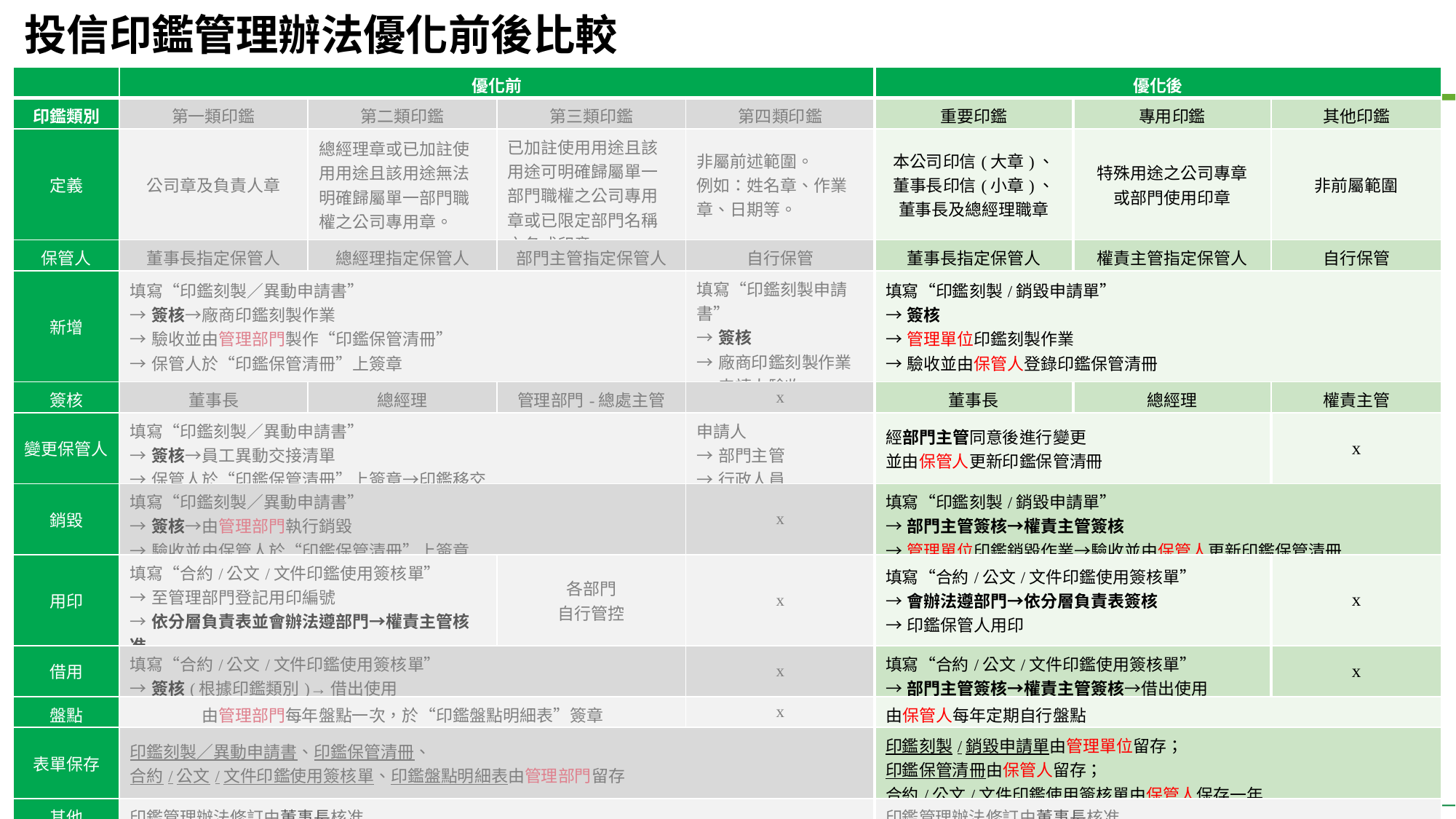

# 投信印鑑管理辦法優化前後比較
|  | 優化前 |  |  |  | 優化後 |  |  |
| --- | --- | --- | --- | --- | --- | --- | --- |
| 印鑑類別 | 第一類印鑑 | 第二類印鑑 | 第三類印鑑 | 第四類印鑑 | 重要印鑑 | 專用印鑑 | 其他印鑑 |
| 定義 | 公司章及負責人章 | 總經理章或已加註使用用途且該用途無法明確歸屬單一部門職權之公司專用章。 | 已加註使用用途且該用途可明確歸屬單一部門職權之公司專用章或已限定部門名稱之各式印章。 | 非屬前述範圍。 例如：姓名章、作業章、日期等。 | 本公司印信(大章)、 董事長印信(小章)、 董事長及總經理職章 | 特殊用途之公司專章 或部門使用印章 | 非前屬範圍 |
| 保管人 | 董事長指定保管人 | 總經理指定保管人 | 部門主管指定保管人 | 自行保管 | 董事長指定保管人 | 權責主管指定保管人 | 自行保管 |
| 新增 | 填寫“印鑑刻製／異動申請書” →簽核→廠商印鑑刻製作業 →驗收並由管理部門製作“印鑑保管清冊” →保管人於“印鑑保管清冊”上簽章 |  |  | 填寫“印鑑刻製申請書” →簽核 →廠商印鑑刻製作業 →申請人驗收 | 填寫“印鑑刻製/銷毀申請單” →簽核 →管理單位印鑑刻製作業 →驗收並由保管人登錄印鑑保管清冊 |  |  |
| 簽核 | 董事長 | 總經理 | 管理部門-總處主管 | x | 董事長 | 總經理 | 權責主管 |
| 變更保管人 | 填寫“印鑑刻製／異動申請書” →簽核→員工異動交接清單 →保管人於“印鑑保管清冊”上簽章→印鑑移交 |  |  | 申請人 →部門主管 →行政人員 | 經部門主管同意後進行變更 並由保管人更新印鑑保管清冊 |  | x |
| 銷毀 | 填寫“印鑑刻製／異動申請書” →簽核→由管理部門執行銷毀 →驗收並由保管人於“印鑑保管清冊”上簽章 |  |  | x | 填寫“印鑑刻製/銷毀申請單” →部門主管簽核→權責主管簽核 →管理單位印鑑銷毀作業→驗收並由保管人更新印鑑保管清冊 |  |  |
| 用印 | 填寫“合約/公文/文件印鑑使用簽核單” →至管理部門登記用印編號 →依分層負責表並會辦法遵部門→權責主管核准 →印鑑保管人員用印 |  | 各部門 自行管控 | x | 填寫“合約/公文/文件印鑑使用簽核單” →會辦法遵部門→依分層負責表簽核 →印鑑保管人用印 |  | x |
| 借用 | 填寫“合約/公文/文件印鑑使用簽核單” →簽核(根據印鑑類別)→借出使用 |  |  | x | 填寫“合約/公文/文件印鑑使用簽核單” →部門主管簽核→權責主管簽核→借出使用 |  | x |
| 盤點 | 由管理部門每年盤點一次，於“印鑑盤點明細表”簽章 |  |  | x | 由保管人每年定期自行盤點 |  | x |
| 表單保存 | 印鑑刻製／異動申請書、印鑑保管清冊、 合約/公文/文件印鑑使用簽核單、印鑑盤點明細表由管理部門留存 |  |  |  | 印鑑刻製/銷毀申請單由管理單位留存； 印鑑保管清冊由保管人留存； 合約/公文/文件印鑑使用簽核單由保管人保存一年 |  |  |
| 其他 | 印鑑管理辦法修訂由董事長核准 |  |  |  | 印鑑管理辦法修訂由董事長核准 |  |  |
權責單位(管理單位)：人資行政部